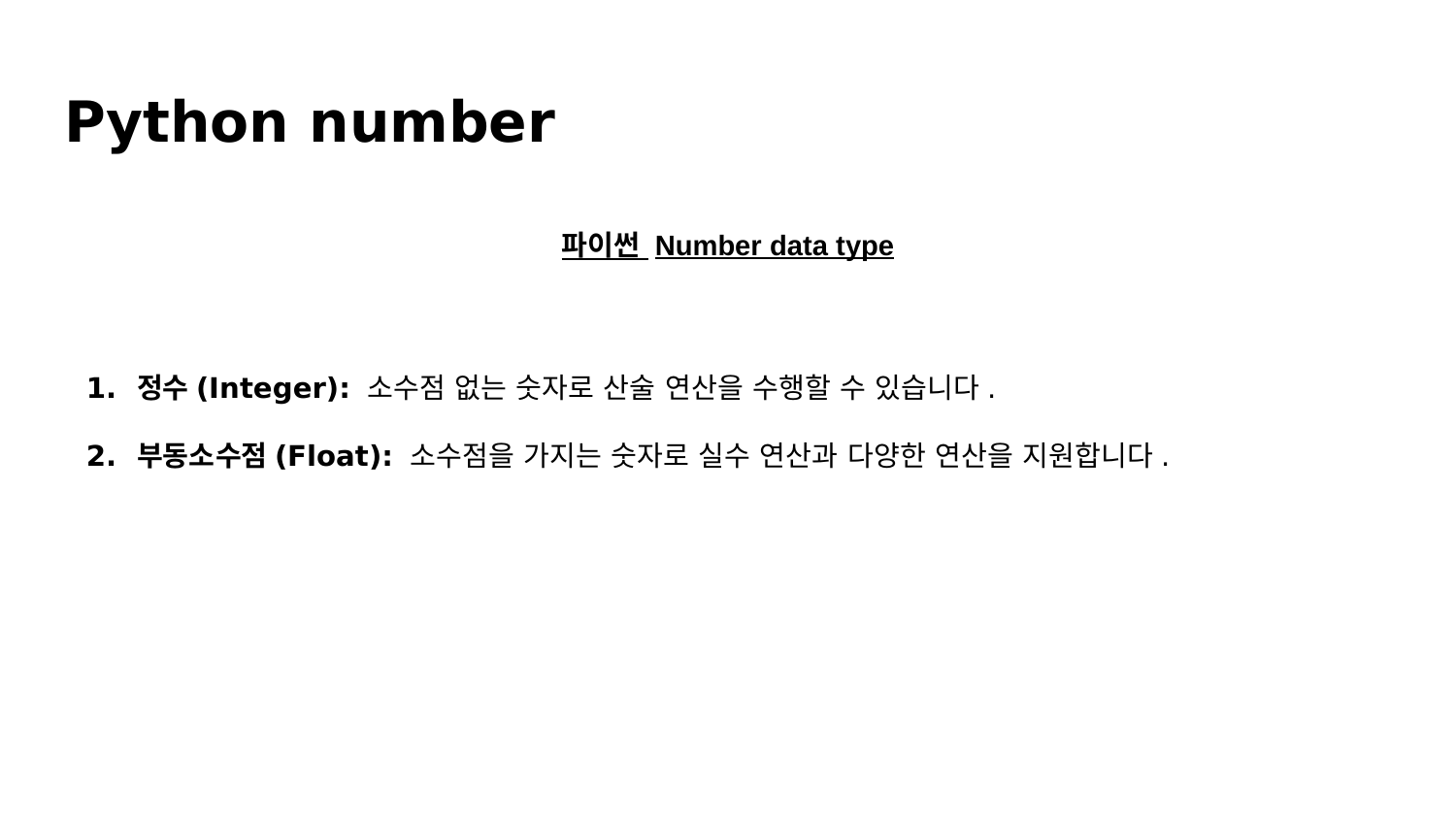

# Python number
파이썬 Number data type
정수(Integer): 소수점 없는 숫자로 산술 연산을 수행할 수 있습니다.
부동소수점(Float): 소수점을 가지는 숫자로 실수 연산과 다양한 연산을 지원합니다.